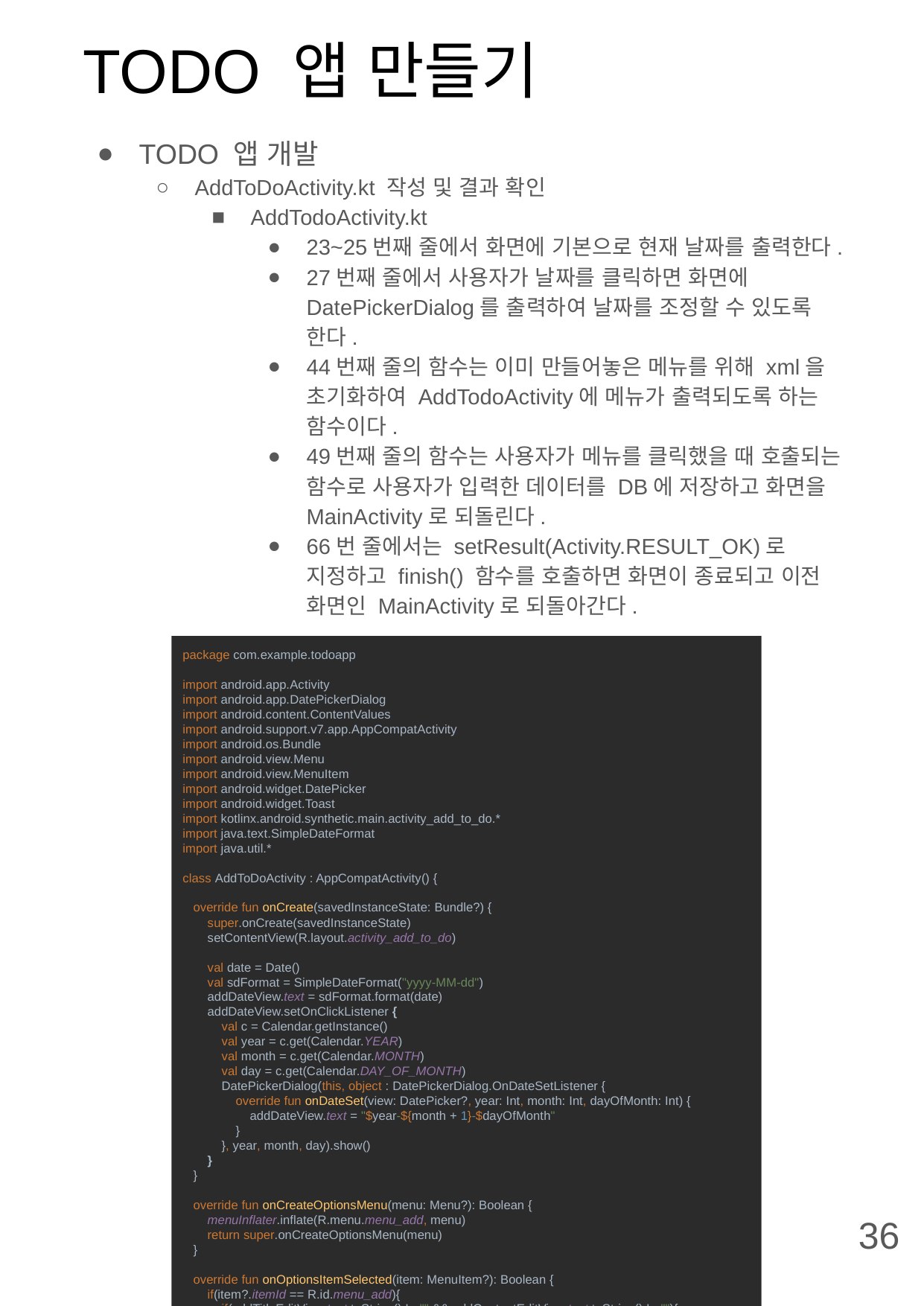

# TODO 앱 만들기
TODO 앱 개발
AddToDoActivity.kt 작성 및 결과 확인
AddTodoActivity.kt
23~25번째 줄에서 화면에 기본으로 현재 날짜를 출력한다.
27번째 줄에서 사용자가 날짜를 클릭하면 화면에 DatePickerDialog를 출력하여 날짜를 조정할 수 있도록 한다.
44번째 줄의 함수는 이미 만들어놓은 메뉴를 위해 xml을 초기화하여 AddTodoActivity에 메뉴가 출력되도록 하는 함수이다.
49번째 줄의 함수는 사용자가 메뉴를 클릭했을 때 호출되는 함수로 사용자가 입력한 데이터를 DB에 저장하고 화면을 MainActivity로 되돌린다.
66번 줄에서는 setResult(Activity.RESULT_OK)로 지정하고 finish() 함수를 호출하면 화면이 종료되고 이전 화면인 MainActivity로 되돌아간다.
package com.example.todoapp

import android.app.Activity
import android.app.DatePickerDialog
import android.content.ContentValues
import android.support.v7.app.AppCompatActivity
import android.os.Bundle
import android.view.Menu
import android.view.MenuItem
import android.widget.DatePicker
import android.widget.Toast
import kotlinx.android.synthetic.main.activity_add_to_do.*
import java.text.SimpleDateFormat
import java.util.*

class AddToDoActivity : AppCompatActivity() {

   override fun onCreate(savedInstanceState: Bundle?) {
       super.onCreate(savedInstanceState)
       setContentView(R.layout.activity_add_to_do)

       val date = Date()
       val sdFormat = SimpleDateFormat("yyyy-MM-dd")
       addDateView.text = sdFormat.format(date)
       addDateView.setOnClickListener {
           val c = Calendar.getInstance()
           val year = c.get(Calendar.YEAR)
           val month = c.get(Calendar.MONTH)
           val day = c.get(Calendar.DAY_OF_MONTH)
           DatePickerDialog(this, object : DatePickerDialog.OnDateSetListener {
               override fun onDateSet(view: DatePicker?, year: Int, month: Int, dayOfMonth: Int) {
                   addDateView.text = "$year-${month + 1}-$dayOfMonth"
               }
           }, year, month, day).show()
       }
   }

   override fun onCreateOptionsMenu(menu: Menu?): Boolean {
       menuInflater.inflate(R.menu.menu_add, menu)
       return super.onCreateOptionsMenu(menu)
   }

   override fun onOptionsItemSelected(item: MenuItem?): Boolean {
       if(item?.itemId == R.id.menu_add){
           if(addTitleEditView.text.toString() != "" && addContentEditView.text.toString() != ""){
               val helper = DBHelper(this)
               val db = helper.writableDatabase

               val contentValues = ContentValues()
               contentValues.put("title", addTitleEditView.text.toString())
               contentValues.put("content", addContentEditView.text.toString())
               contentValues.put("date", addDateView.text.toString())
               contentValues.put("completed", 0)

               db.insert("tb_todo", null, contentValues)
               db.close()

               setResult(Activity.RESULT_OK)
               finish()
           } else {
               Toast.makeText(this, "모든 데이터가 입력되지 않았습니다.", Toast.LENGTH_LONG).show()
           }
       }
       return super.onOptionsItemSelected(item)
   }
}

36